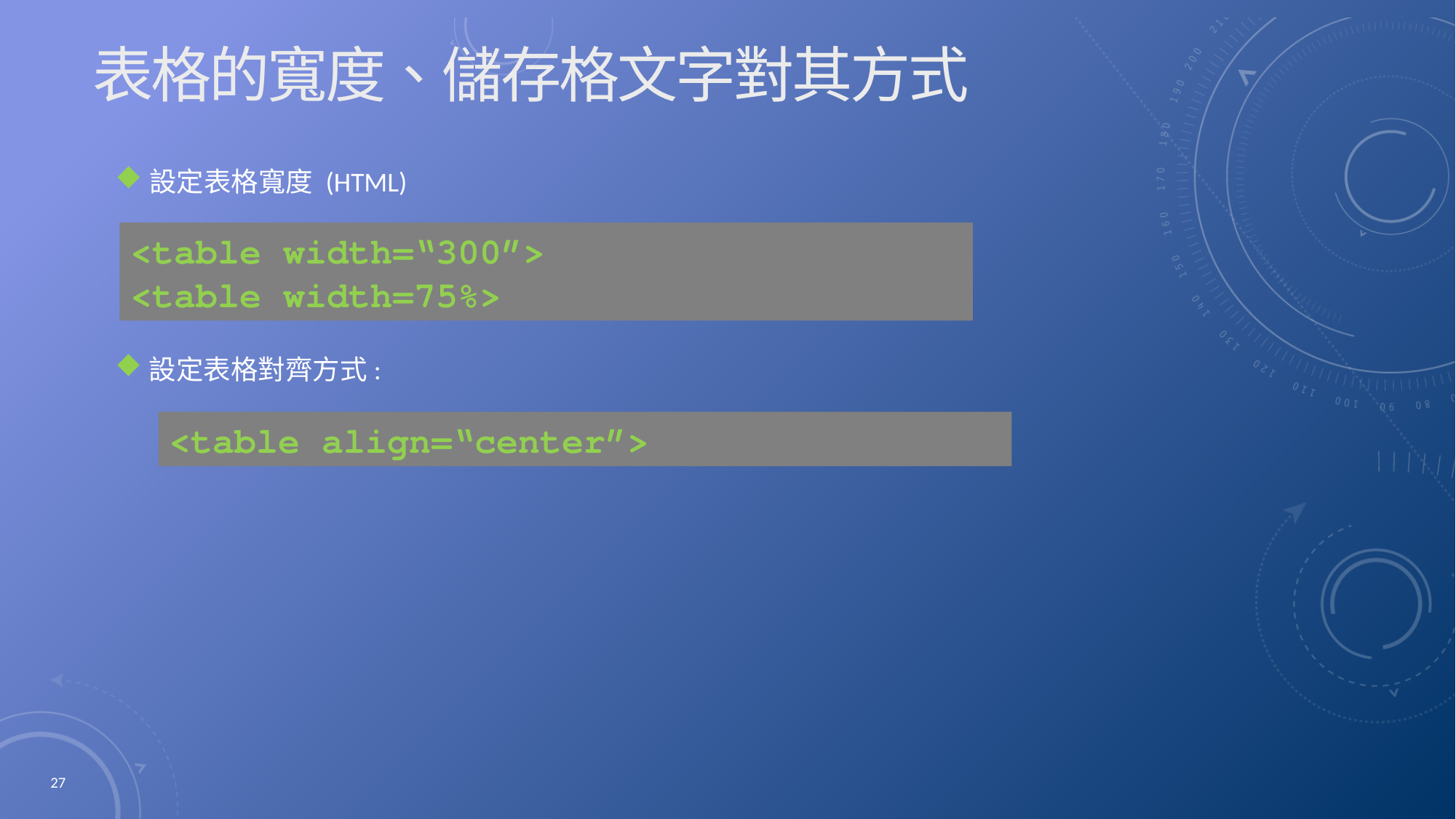

# 表格的寬度、儲存格文字對其方式
設定表格寬度 (HTML)
<table width=“300”>
<table width=75%>
設定表格對齊方式:
<table align=“center”>
27